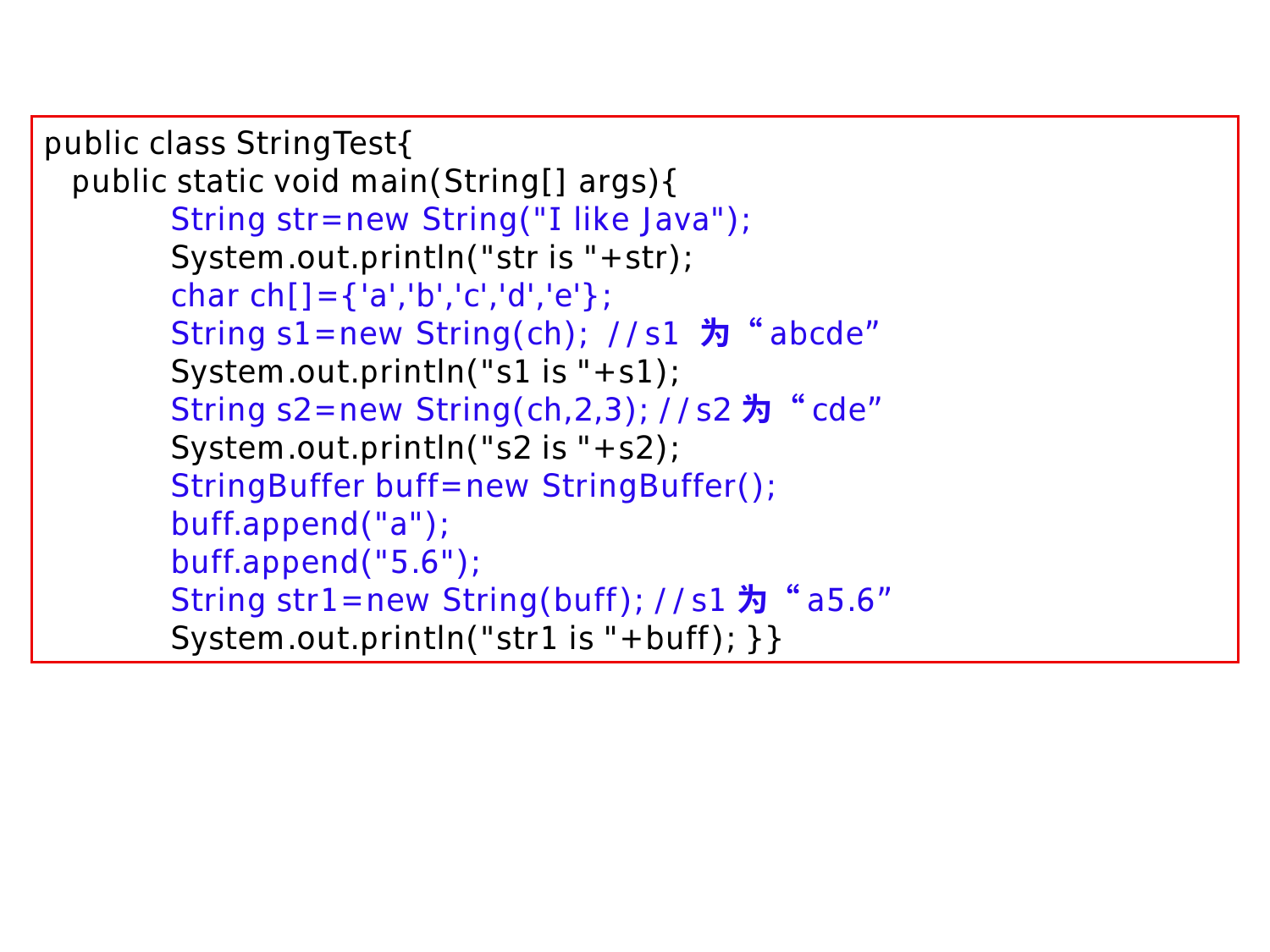

public class StringTest{
   public static void main(String[] args){
	String str=new String("I like Java");
	System.out.println("str is "+str);
	char ch[]={'a','b','c','d','e'};
	String s1=new String(ch);  //s1 为“abcde”
	System.out.println("s1 is "+s1);
	String s2=new String(ch,2,3); //s2为“cde”
	System.out.println("s2 is "+s2);
	StringBuffer buff=new StringBuffer();
	buff.append("a");
	buff.append("5.6");
	String str1=new String(buff); //s1为“a5.6”
	System.out.println("str1 is "+buff); }}